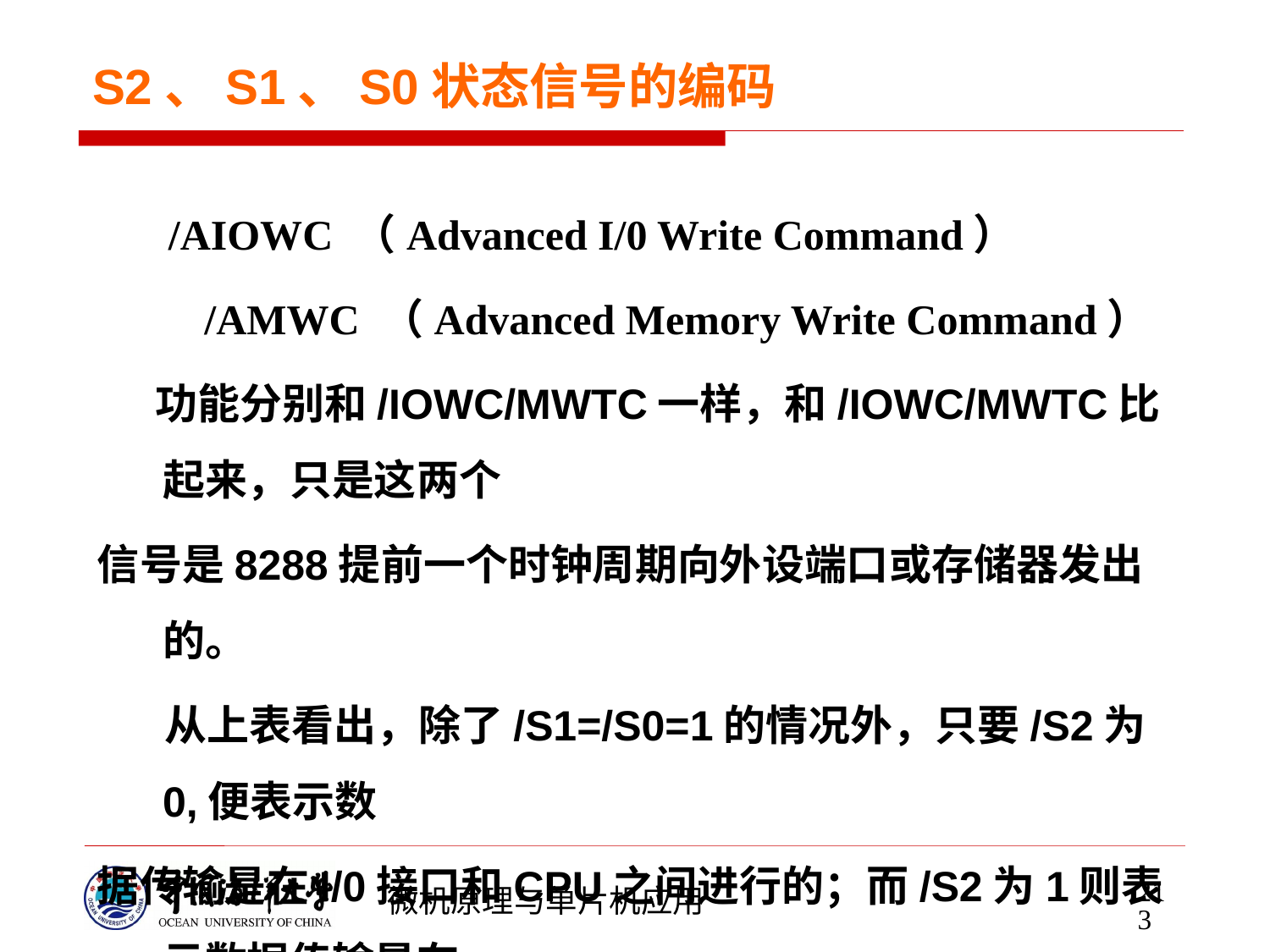

# S2、S1、S0状态信号的编码
      /AIOWC （Advanced I/0 Write Command）
          /AMWC （Advanced Memory Write Command）
     功能分别和/IOWC/MWTC一样，和/IOWC/MWTC比起来，只是这两个
信号是8288提前一个时钟周期向外设端口或存储器发出的。
      从上表看出，除了/S1=/S0=1的情况外，只要/S2为0,便表示数
据传输是在I/0接口和CPU之间进行的；而/S2为1则表示数据传输是在
内存和CPU之间进行的。
所有/S2可以看成是区分内存传输和I/0传输的标志。
     同理，可得出，
/S1指出了执行的操作是输入还是输出。

213